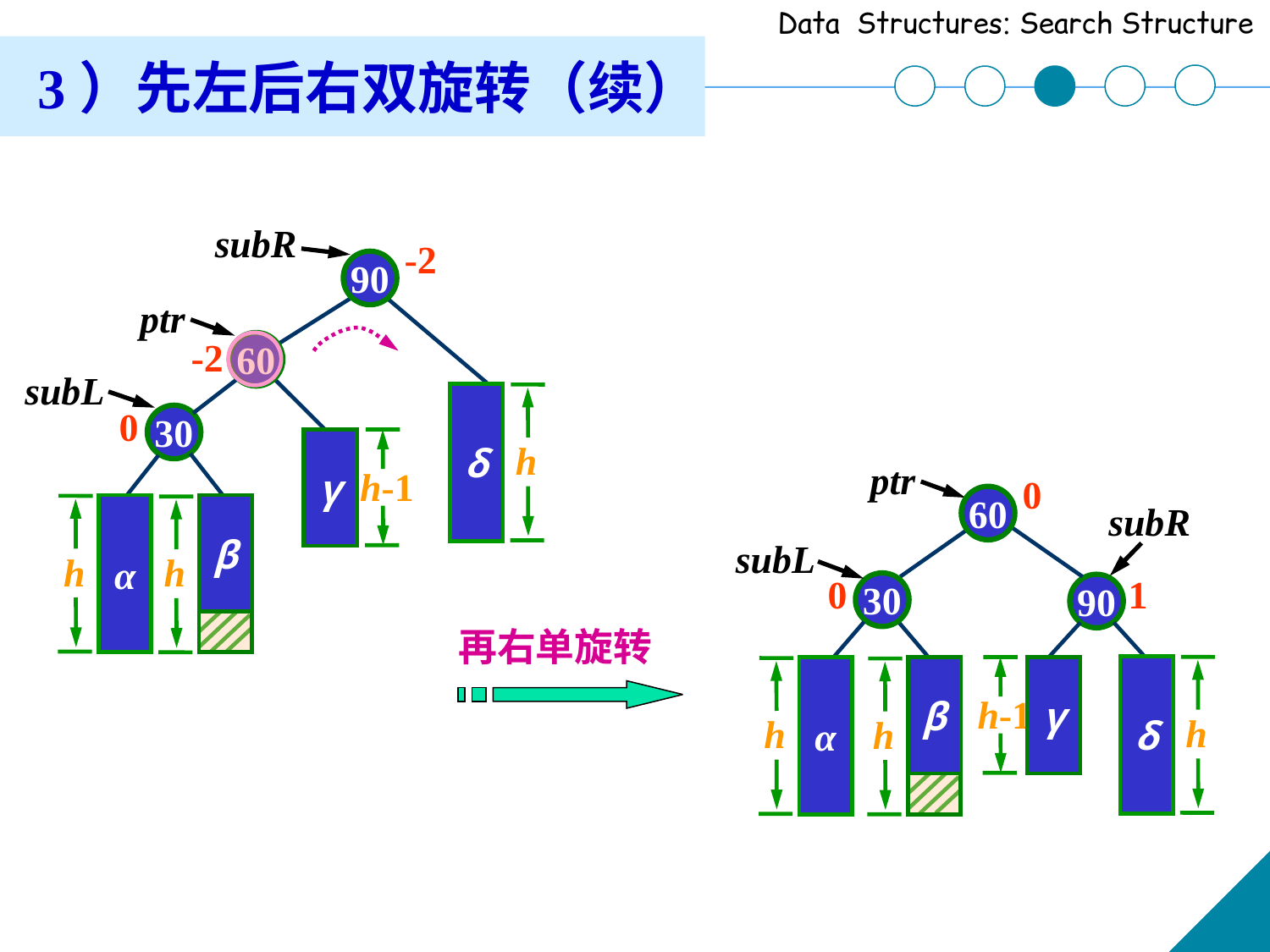

3）先左后右双旋转（续）

subR

-2
90
ptr

-2
60
subL

δ

h

0
30
γ

h-1

α

h

β

h

ptr

0
60
subR

subL

0
1
30
90

δ

h

α
β

h

h-1

γ

h

再右单旋转